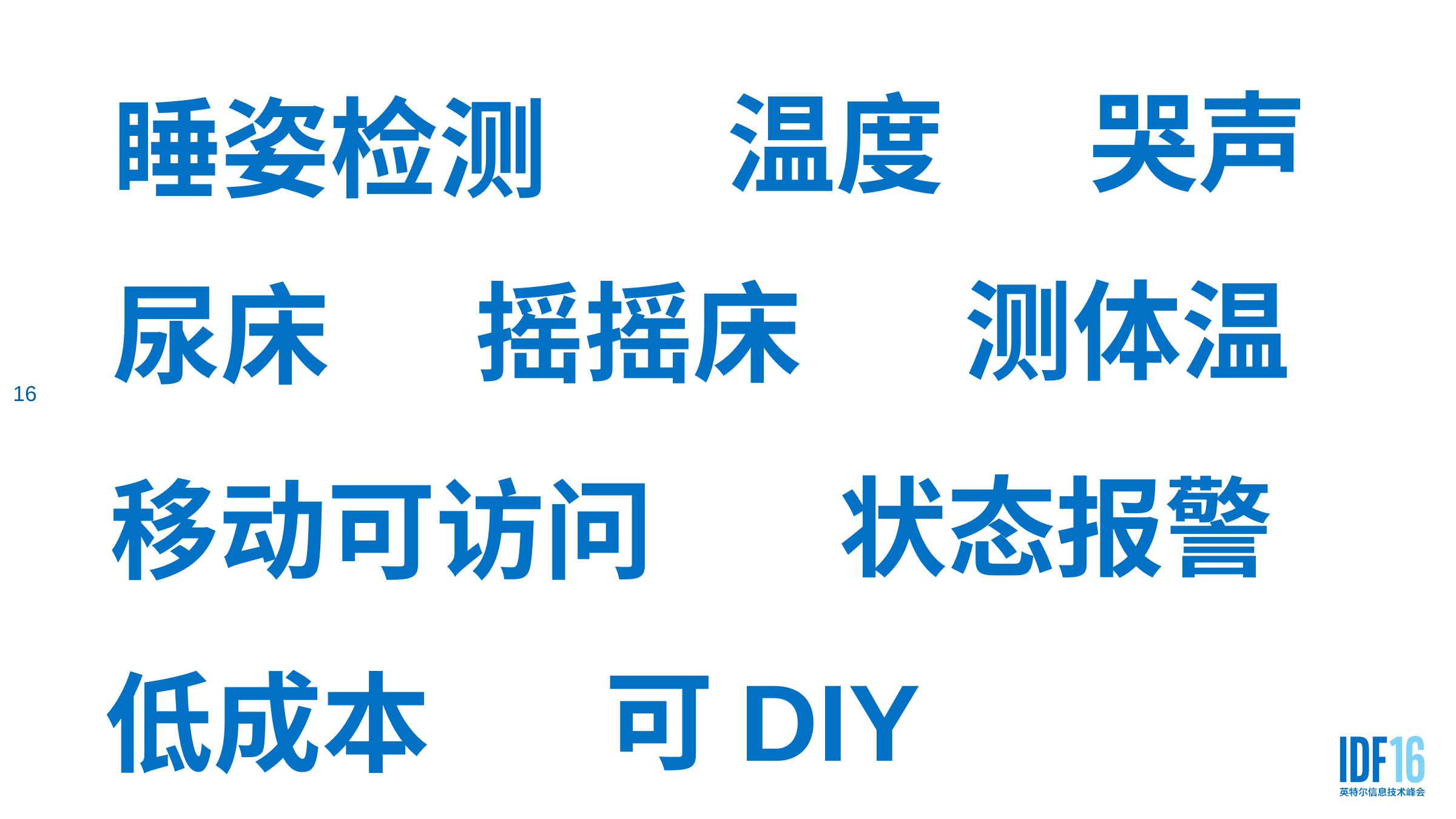

哭声
温度
# 睡姿检测
16
测体温
摇摇床
尿床
状态报警
移动可访问
可DIY
低成本